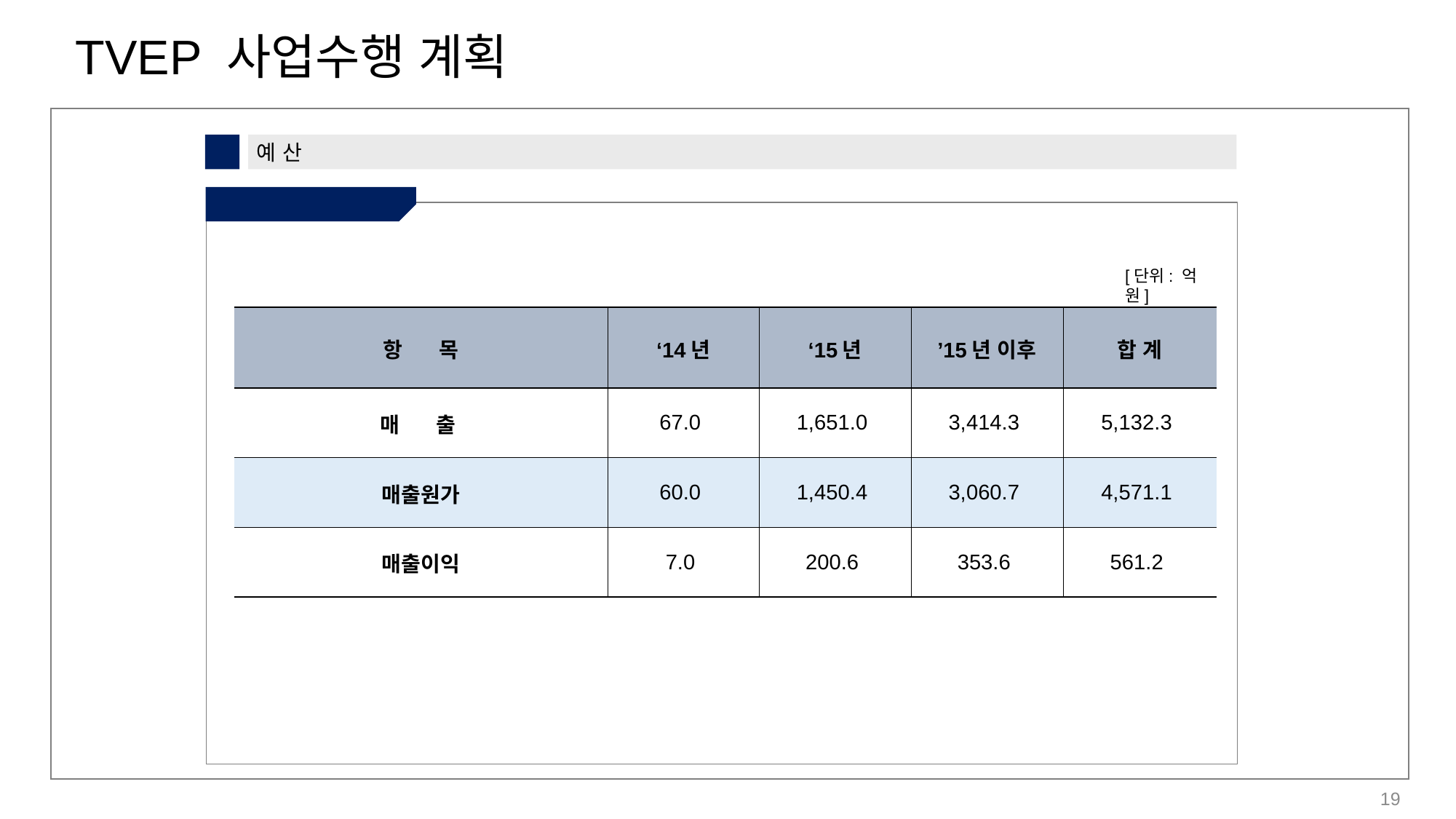

2
예 산
② 매출계획

[단위: 억 원]
| 항 목 | ‘14년 | ‘15년 | ’15년 이후 | 합 계 |
| --- | --- | --- | --- | --- |
| 매 출 | 67.0 | 1,651.0 | 3,414.3 | 5,132.3 |
| 매출원가 | 60.0 | 1,450.4 | 3,060.7 | 4,571.1 |
| 매출이익 | 7.0 | 200.6 | 353.6 | 561.2 |
19